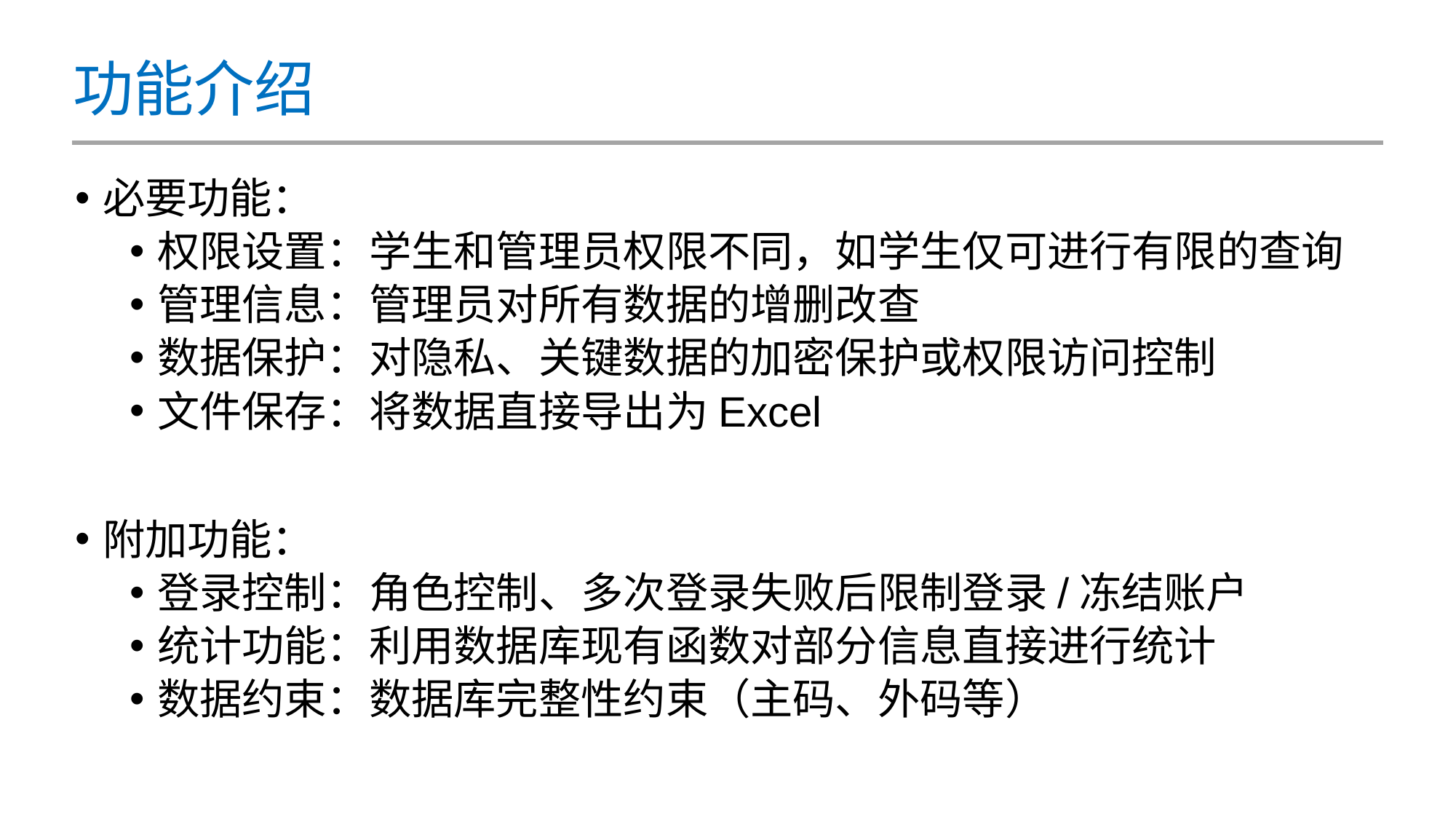

# 功能介绍
必要功能：
权限设置：学生和管理员权限不同，如学生仅可进行有限的查询
管理信息：管理员对所有数据的增删改查
数据保护：对隐私、关键数据的加密保护或权限访问控制
文件保存：将数据直接导出为Excel

附加功能：
登录控制：角色控制、多次登录失败后限制登录/冻结账户
统计功能：利用数据库现有函数对部分信息直接进行统计
数据约束：数据库完整性约束（主码、外码等）